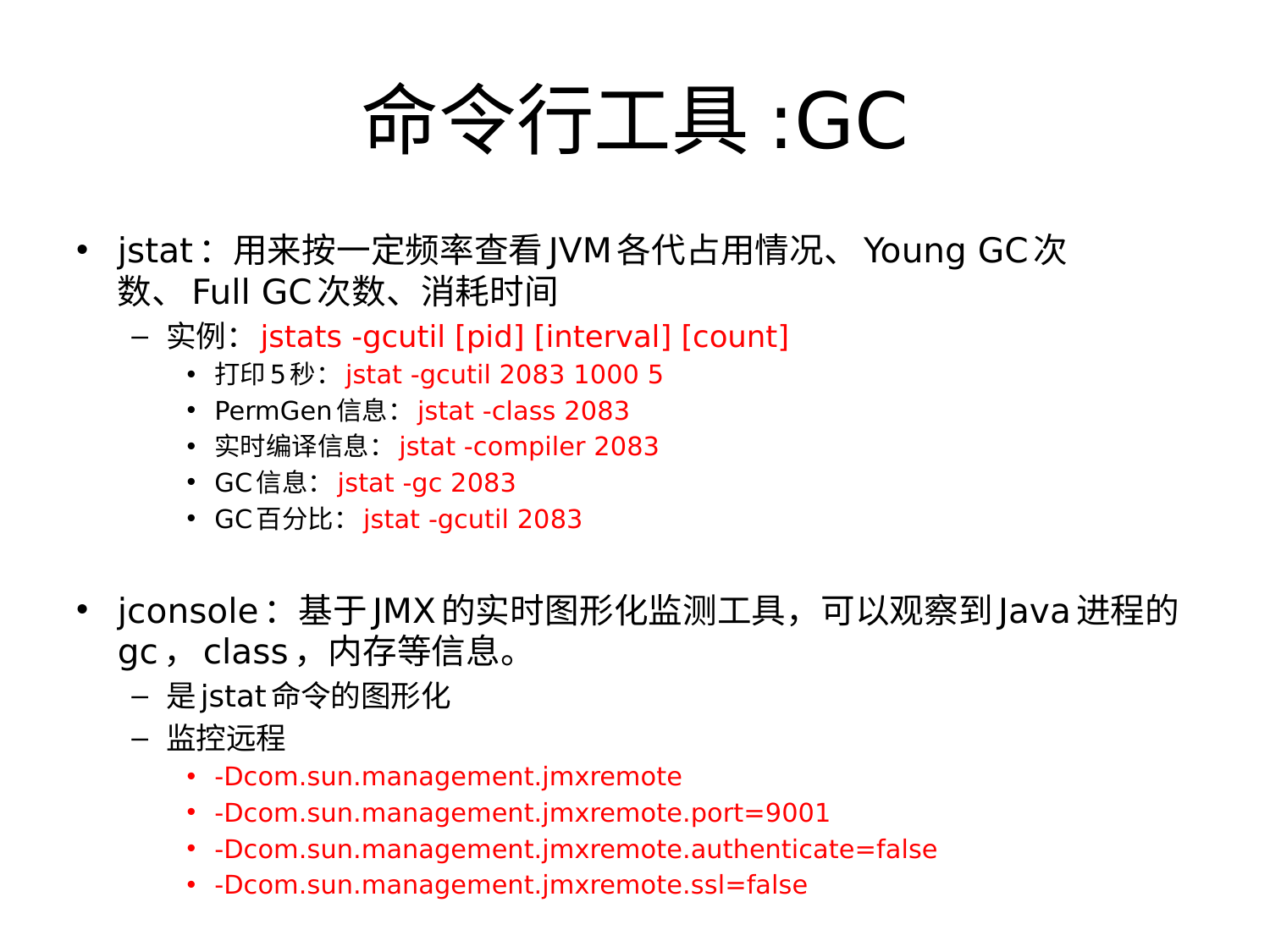

# 命令行工具:GC
jstat：用来按一定频率查看JVM各代占用情况、Young GC次数、Full GC次数、消耗时间
实例：jstats -gcutil [pid] [interval] [count]
打印5秒：jstat -gcutil 2083 1000 5
PermGen信息：jstat -class 2083
实时编译信息：jstat -compiler 2083
GC信息：jstat -gc 2083
GC百分比：jstat -gcutil 2083

jconsole：基于JMX的实时图形化监测工具，可以观察到Java进程的gc，class，内存等信息。
是jstat命令的图形化
监控远程
-Dcom.sun.management.jmxremote
-Dcom.sun.management.jmxremote.port=9001
-Dcom.sun.management.jmxremote.authenticate=false
-Dcom.sun.management.jmxremote.ssl=false